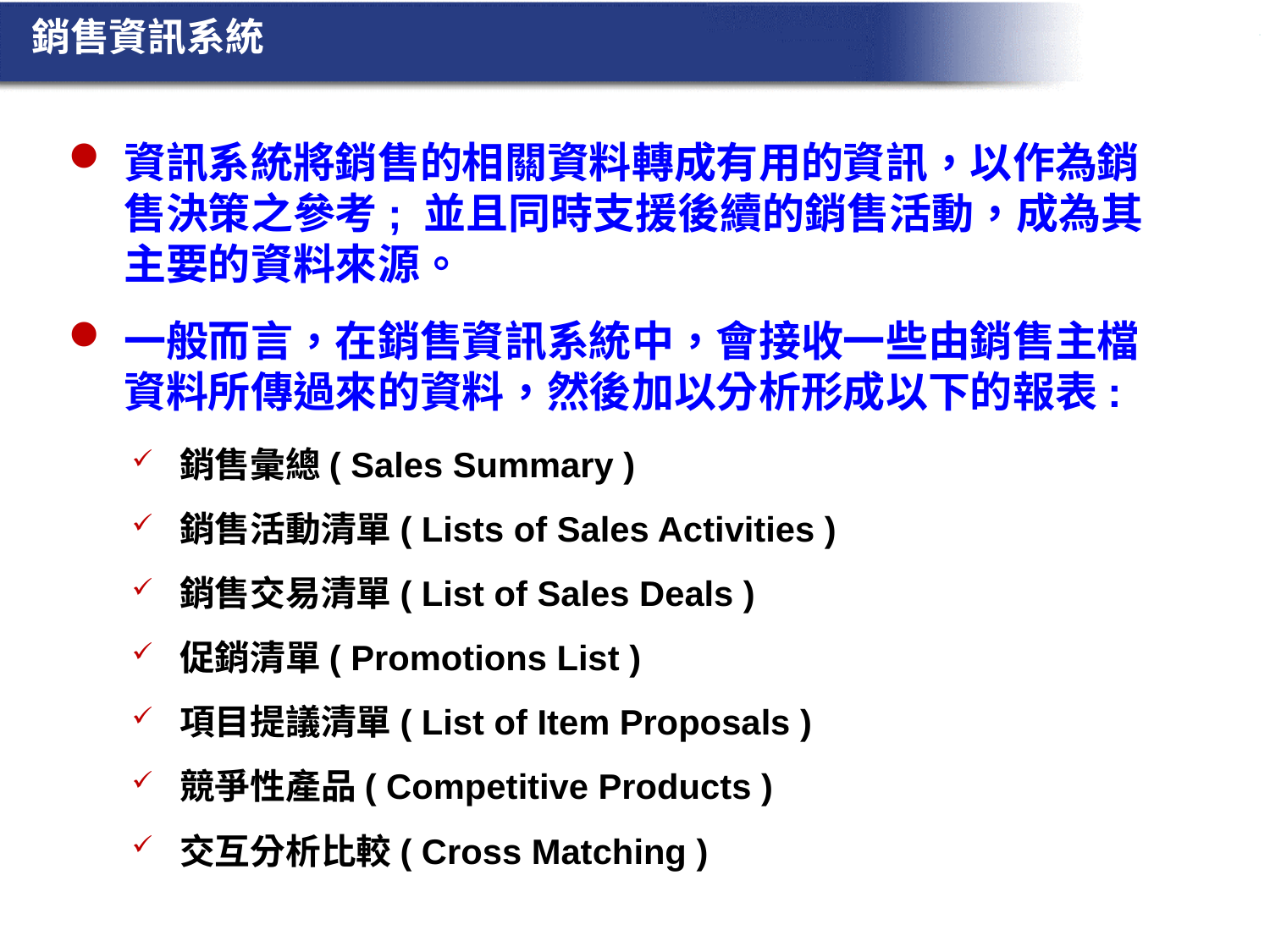

銷售資訊系統
資訊系統將銷售的相關資料轉成有用的資訊，以作為銷售決策之參考; 並且同時支援後續的銷售活動，成為其主要的資料來源。
一般而言，在銷售資訊系統中，會接收一些由銷售主檔資料所傳過來的資料，然後加以分析形成以下的報表:
銷售彙總( Sales Summary )
銷售活動清單( Lists of Sales Activities )
銷售交易清單( List of Sales Deals )
促銷清單( Promotions List )
項目提議清單( List of Item Proposals )
競爭性產品( Competitive Products )
交互分析比較( Cross Matching )